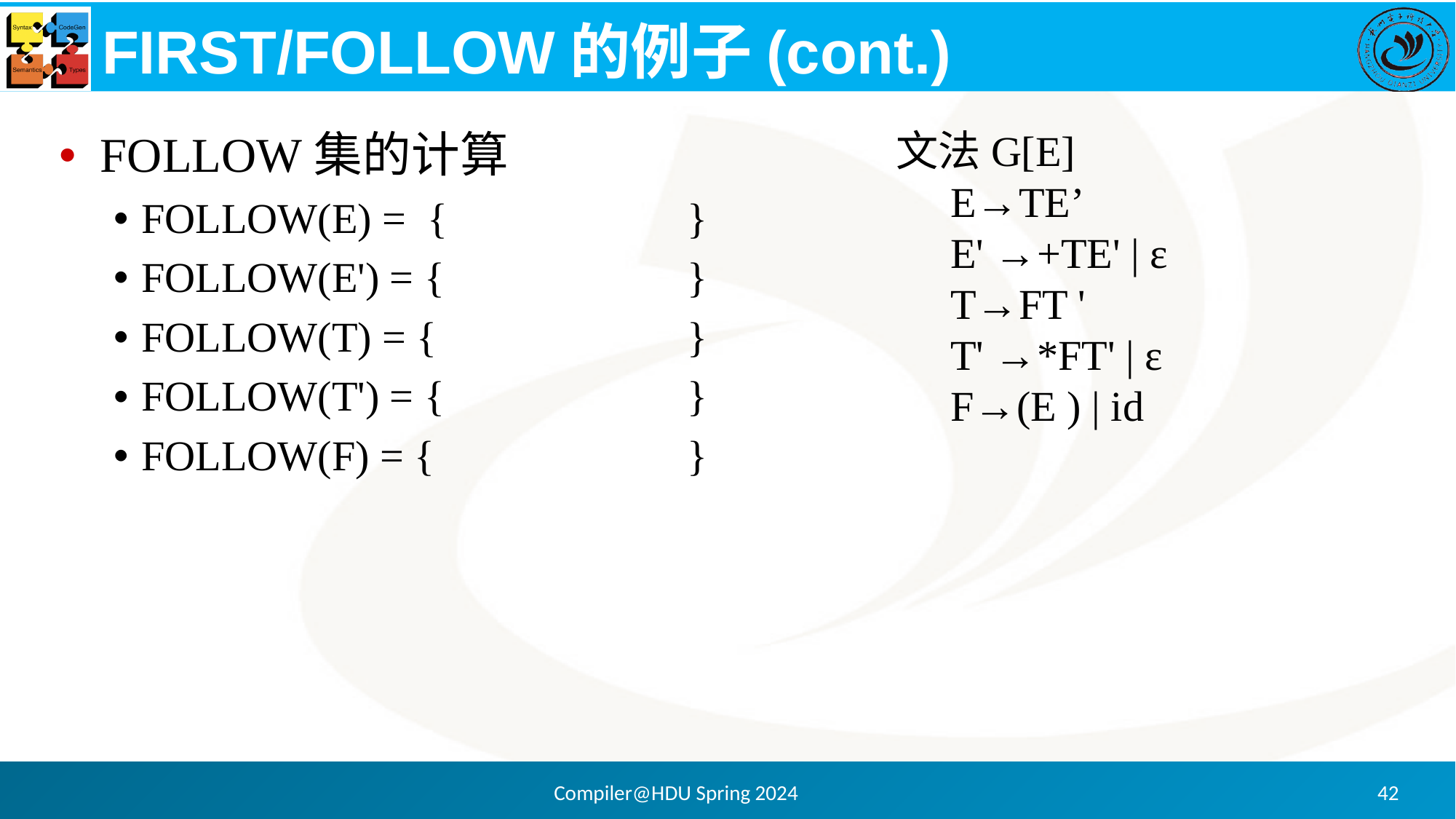

# FIRST/FOLLOW的例子(cont.)
FOLLOW集的计算
FOLLOW(E) =  {            		}
FOLLOW(E') = { 		 	}
FOLLOW(T) = {		 	}
FOLLOW(T') = { 		 	}
FOLLOW(F) = {  			}

文法G[E]
E→TE’
E' →+TE' | ε
T→FT '
T' →*FT' | ε
F→(E ) | id
Compiler@HDU Spring 2024
42